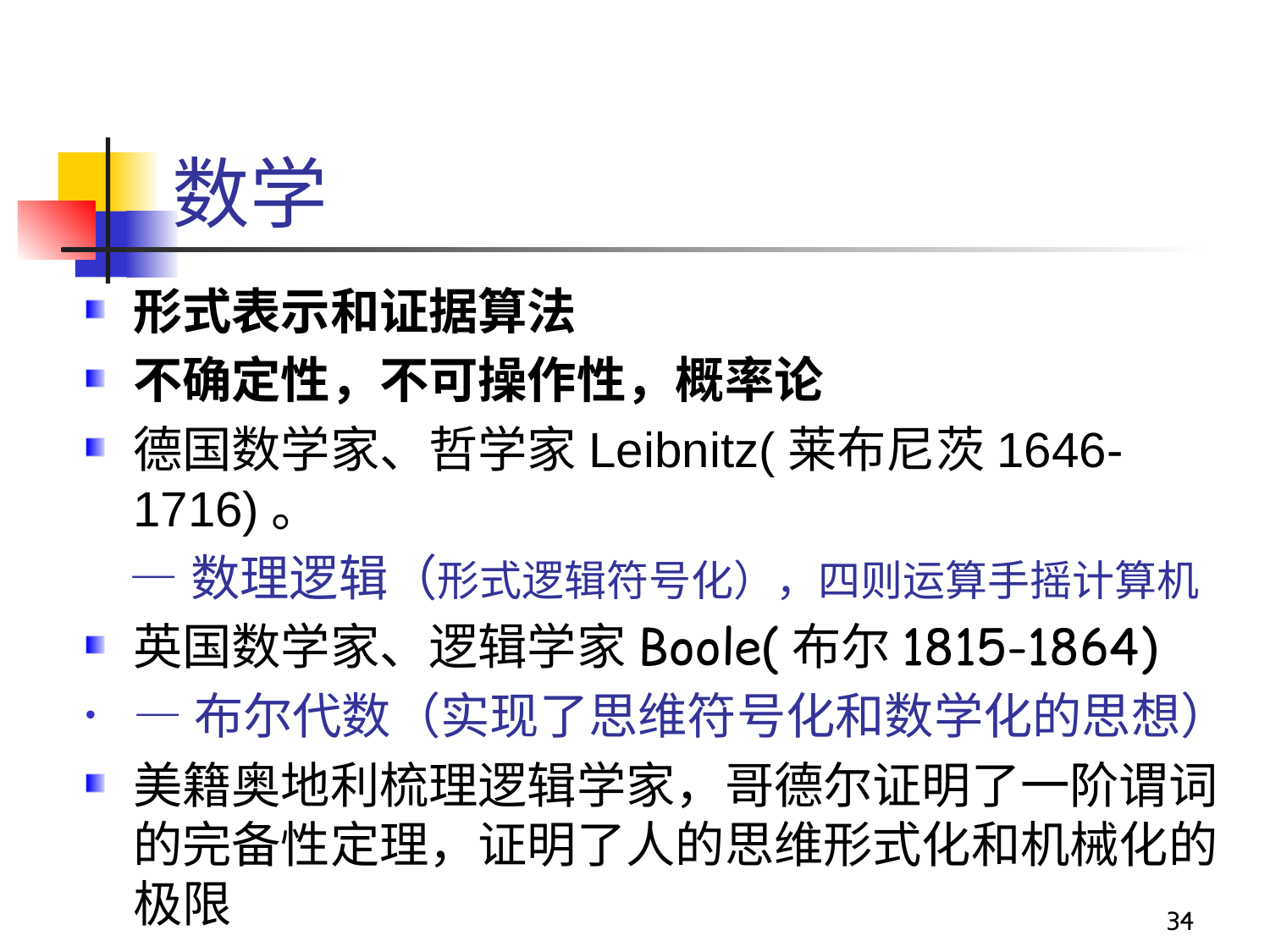

# 数学
形式表示和证据算法
不确定性，不可操作性，概率论
德国数学家、哲学家Leibnitz(莱布尼茨1646-1716)。
    —数理逻辑（形式逻辑符号化），四则运算手摇计算机
英国数学家、逻辑学家Boole(布尔1815-1864)
—布尔代数（实现了思维符号化和数学化的思想）
美籍奥地利梳理逻辑学家，哥德尔证明了一阶谓词的完备性定理，证明了人的思维形式化和机械化的极限

34